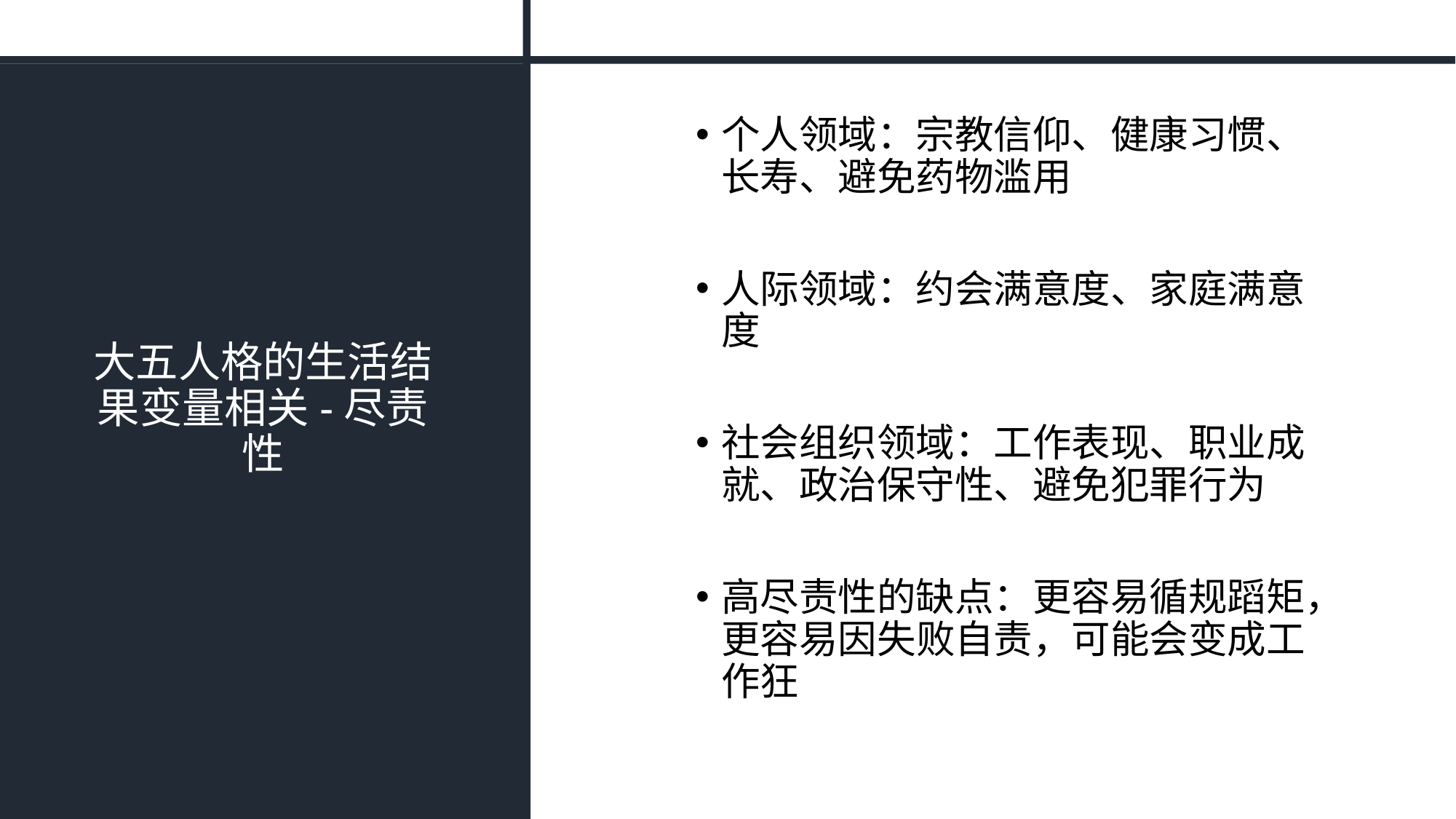

# 大五人格的生活结果变量相关-尽责性
个人领域：宗教信仰、健康习惯、长寿、避免药物滥用

人际领域：约会满意度、家庭满意度

社会组织领域：工作表现、职业成就、政治保守性、避免犯罪行为

高尽责性的缺点：更容易循规蹈矩，更容易因失败自责，可能会变成工作狂